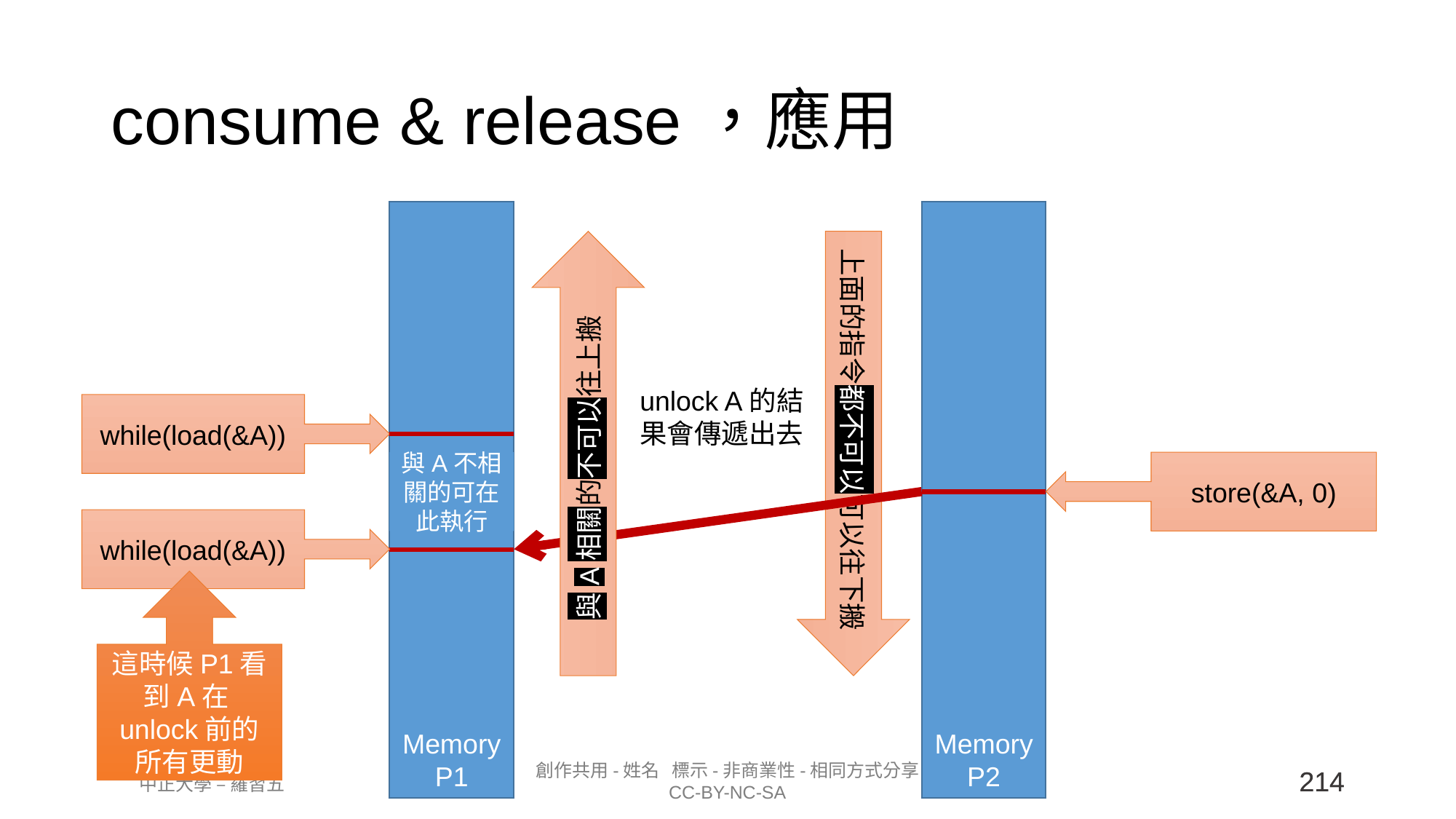

# consume & release，應用
Memory
P1
Memory
P2
unlock A的結果會傳遞出去
while(load(&A))
上面的指令都不可以可以往下搬
與A相關的不可以往上搬
與A不相關的可在此執行
store(&A, 0)
while(load(&A))
這時候P1看到A在unlock前的所有更動